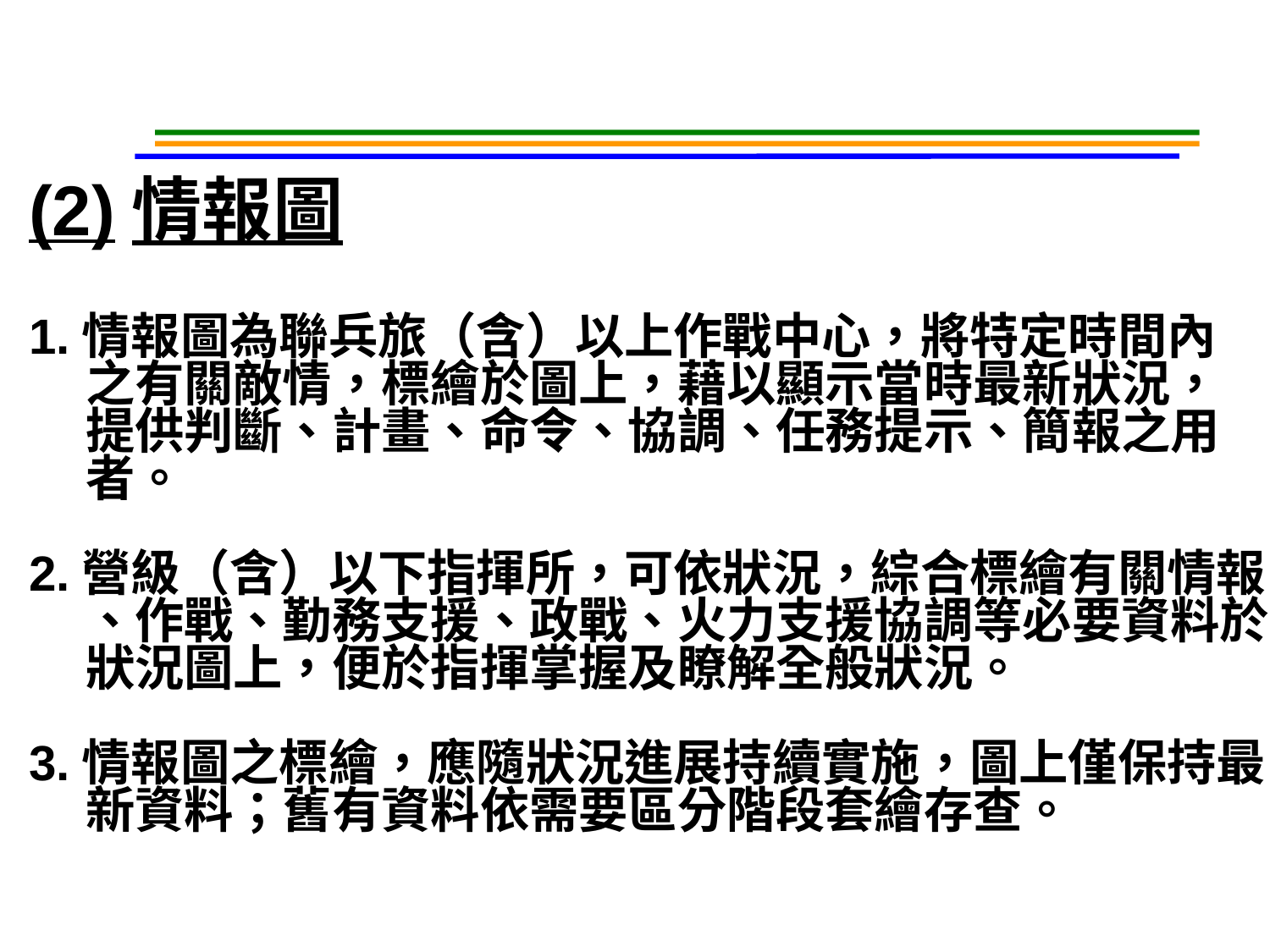

(2)情報圖

1.情報圖為聯兵旅（含）以上作戰中心，將特定時間內
    之有關敵情，標繪於圖上，藉以顯示當時最新狀況，
    提供判斷、計畫、命令、協調、任務提示、簡報之用
    者。

2.營級（含）以下指揮所，可依狀況，綜合標繪有關情報
    、作戰、勤務支援、政戰、火力支援協調等必要資料於
    狀況圖上，便於指揮掌握及瞭解全般狀況。

3.情報圖之標繪，應隨狀況進展持續實施，圖上僅保持最
    新資料；舊有資料依需要區分階段套繪存查。